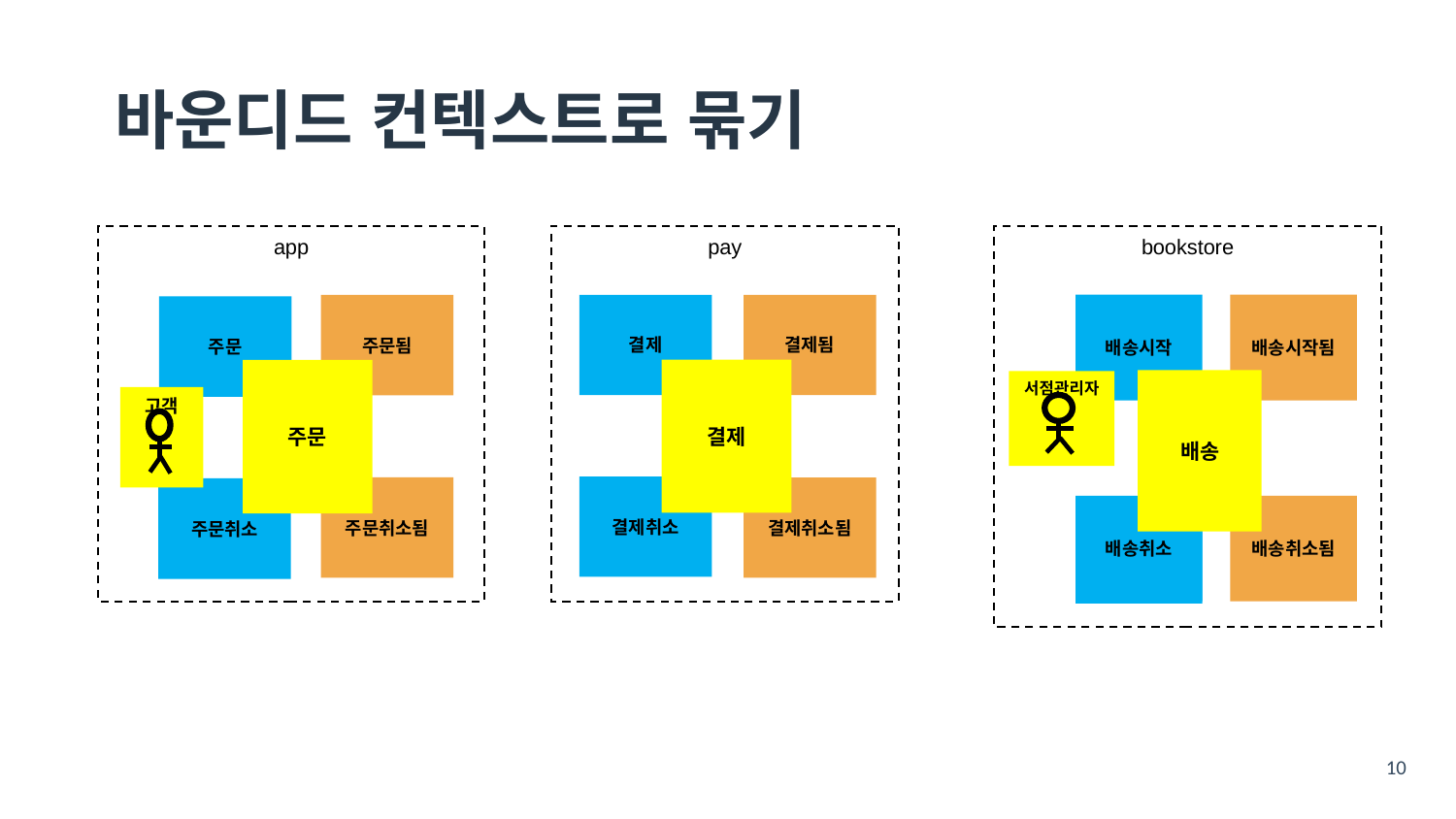

# 바운디드 컨텍스트로 묶기
app
bookstore
pay
주문됨
주문
주문
고객

주문취소됨
주문취소
결제
결제됨
결제취소
결제취소됨
배송시작
배송시작됨
서점관리자

배송취소
배송취소됨
배송시작
결제
배송